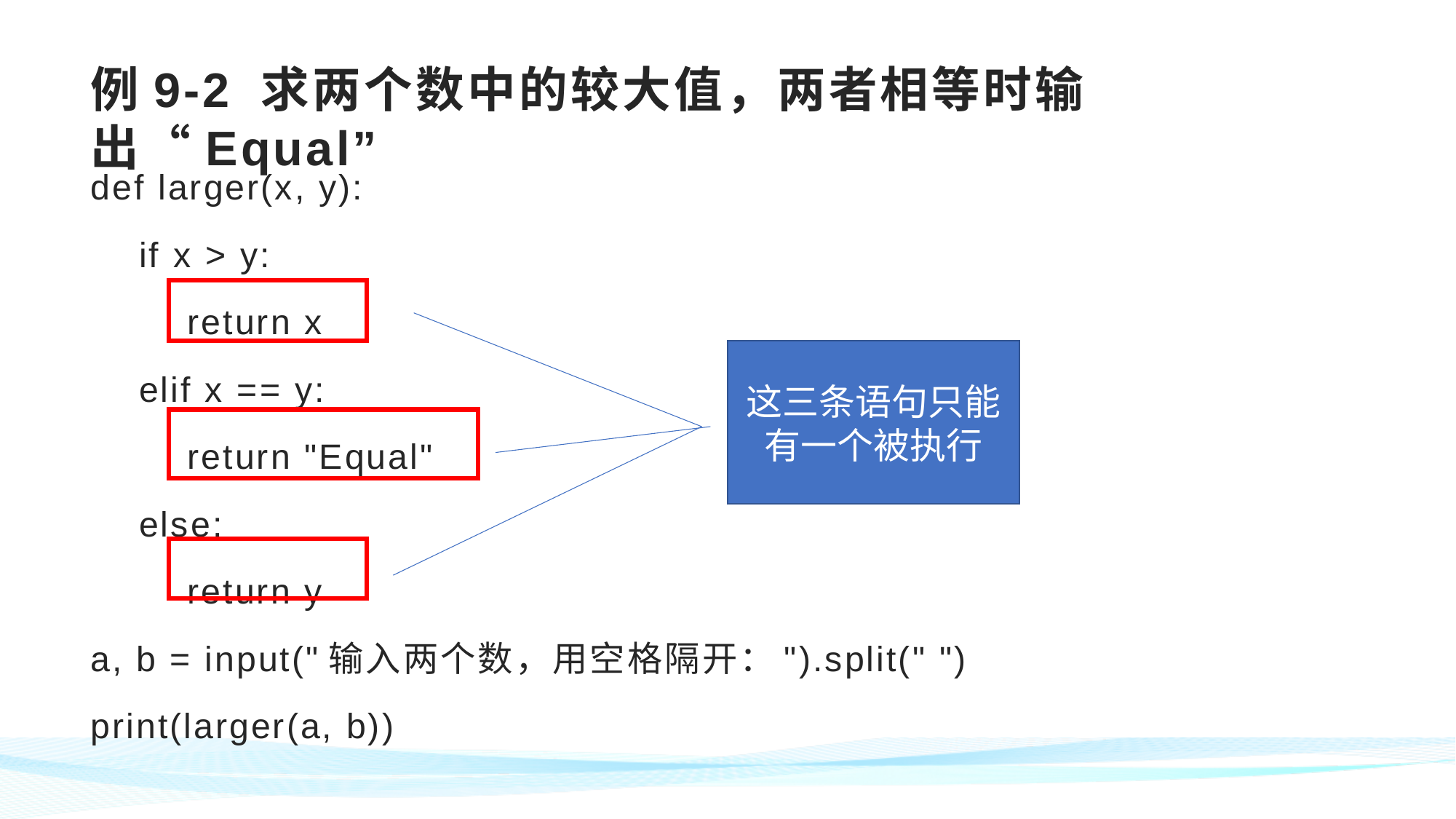

# 例9-2 求两个数中的较大值，两者相等时输出“Equal”
def larger(x, y):
    if x > y:
        return x
    elif x == y:
        return "Equal"
    else:
        return y
a, b = input("输入两个数，用空格隔开：").split(" ")
print(larger(a, b))

这三条语句只能有一个被执行